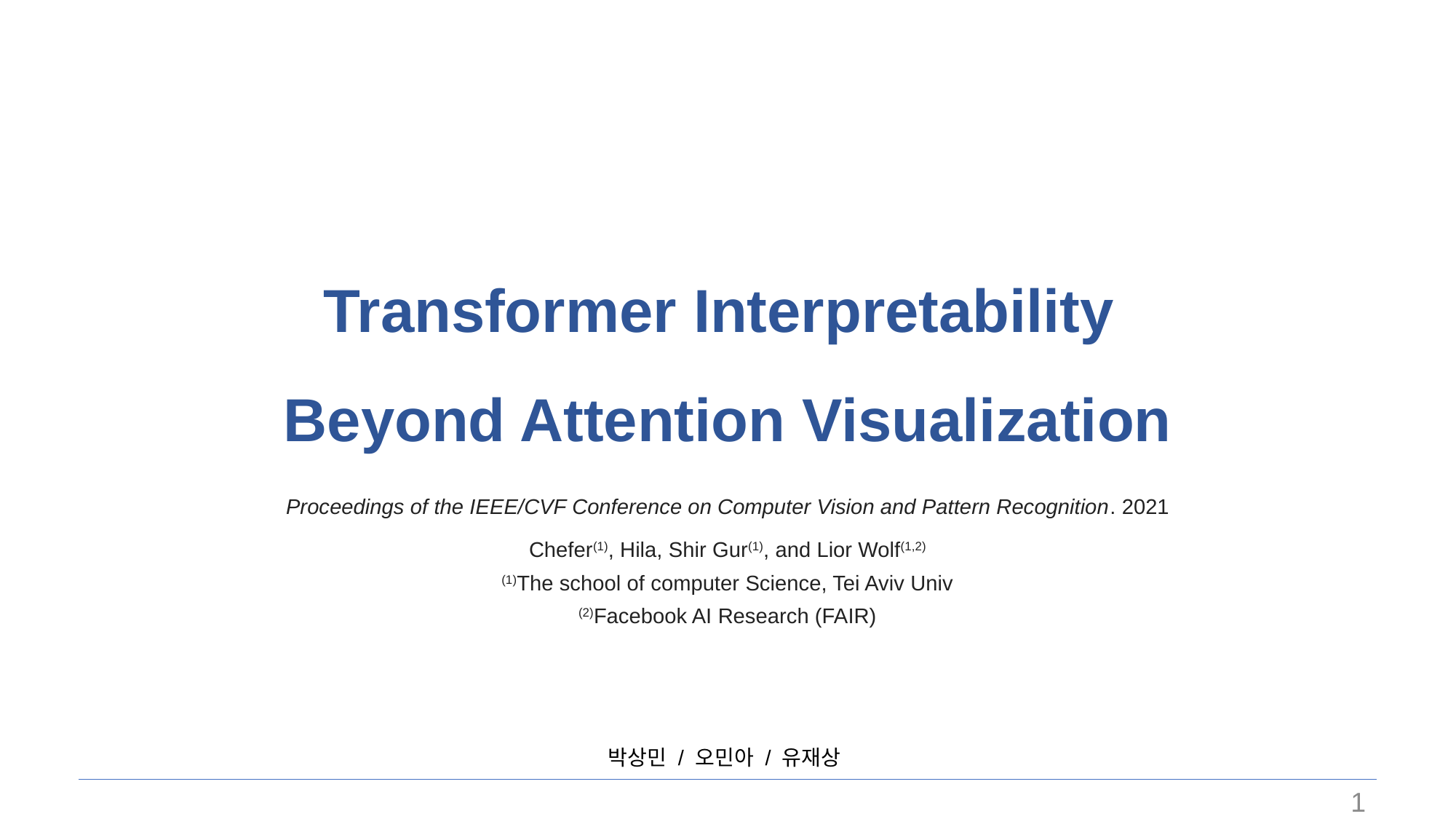

Transformer Interpretability
Beyond Attention Visualization
Proceedings of the IEEE/CVF Conference on Computer Vision and Pattern Recognition. 2021
Chefer(1), Hila, Shir Gur(1), and Lior Wolf(1,2)
(1)The school of computer Science, Tei Aviv Univ
(2)Facebook AI Research (FAIR)
박상민 / 오민아 / 유재상
1